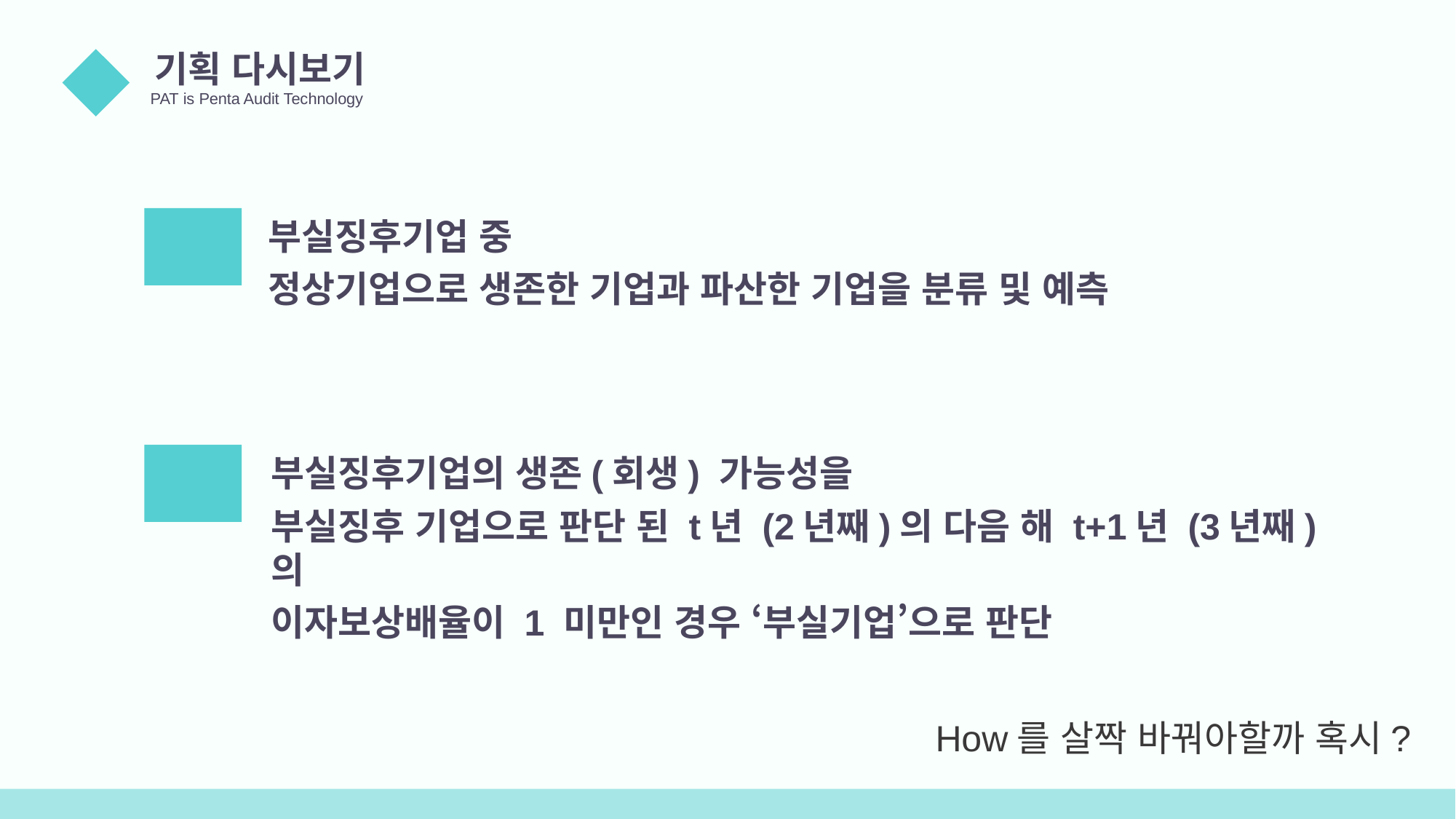

기획 다시보기
PAT is Penta Audit Technology

01
Target
부실징후기업 중
정상기업으로 생존한 기업과 파산한 기업을 분류 및 예측
HOW
부실징후기업의 생존(회생) 가능성을
부실징후 기업으로 판단 된 t년 (2년째)의 다음 해 t+1년 (3년째)의
이자보상배율이 1 미만인 경우 ‘부실기업’으로 판단
How를 살짝 바꿔아할까 혹시?